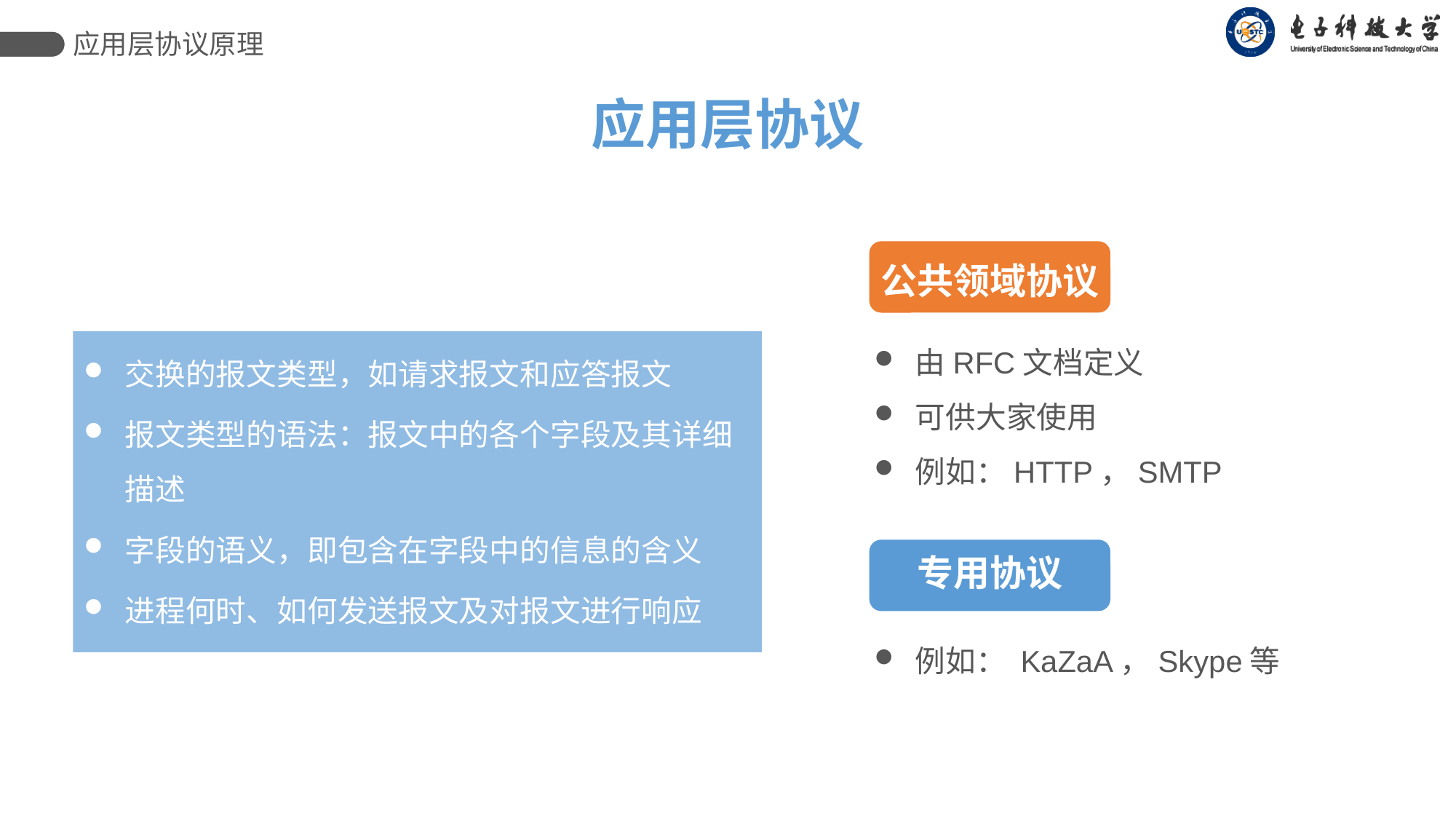

应用层协议原理

应用层协议

公共领域协议
由RFC文档定义
可供大家使用
例如：HTTP，SMTP
交换的报文类型，如请求报文和应答报文
报文类型的语法：报文中的各个字段及其详细描述
字段的语义，即包含在字段中的信息的含义
进程何时、如何发送报文及对报文进行响应

专用协议
例如： KaZaA，Skype等